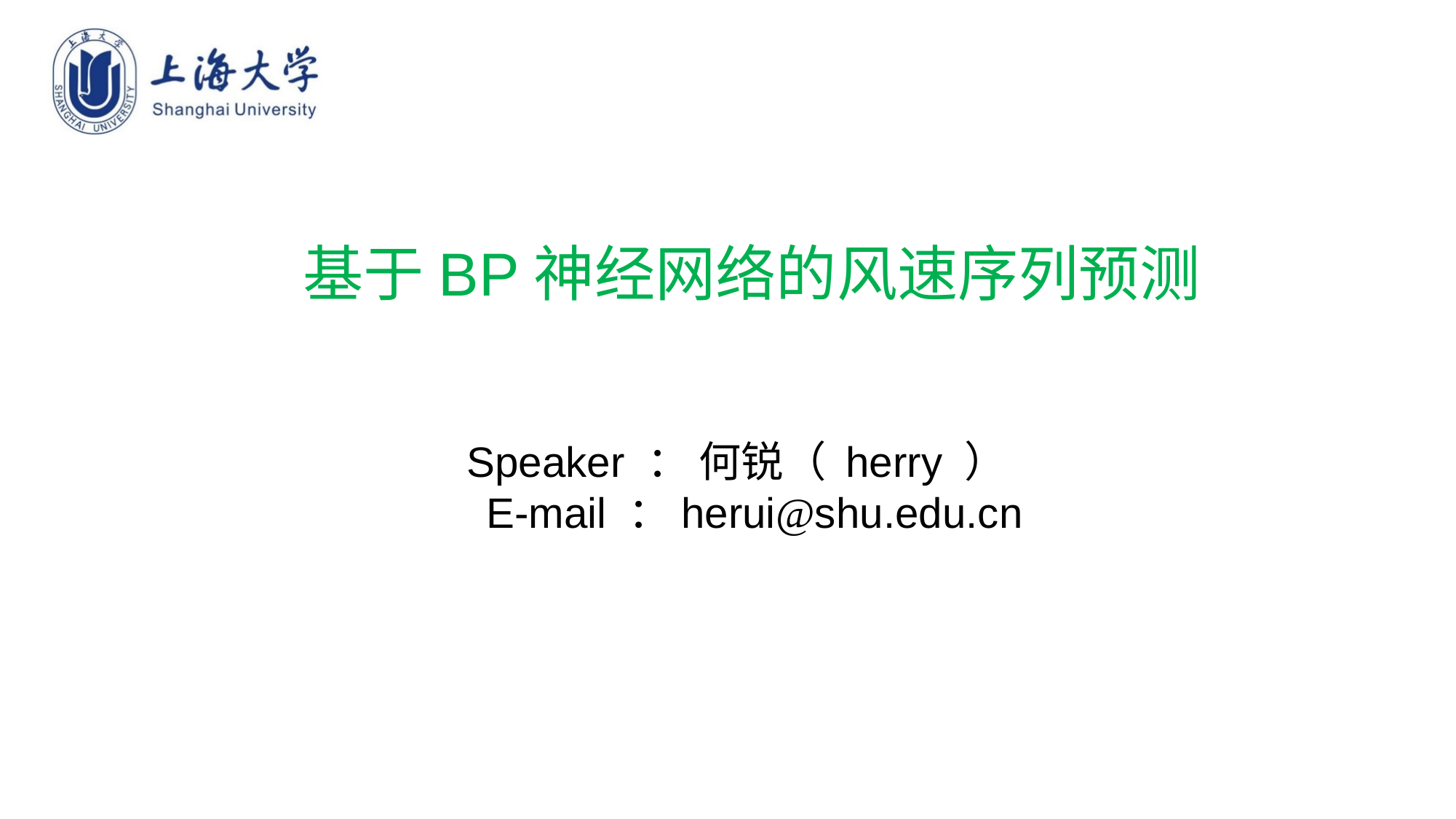

基于BP神经网络的风速序列预测

 Speaker ： 何锐（ herry ）
    E-mail ：herui@shu.edu.cn